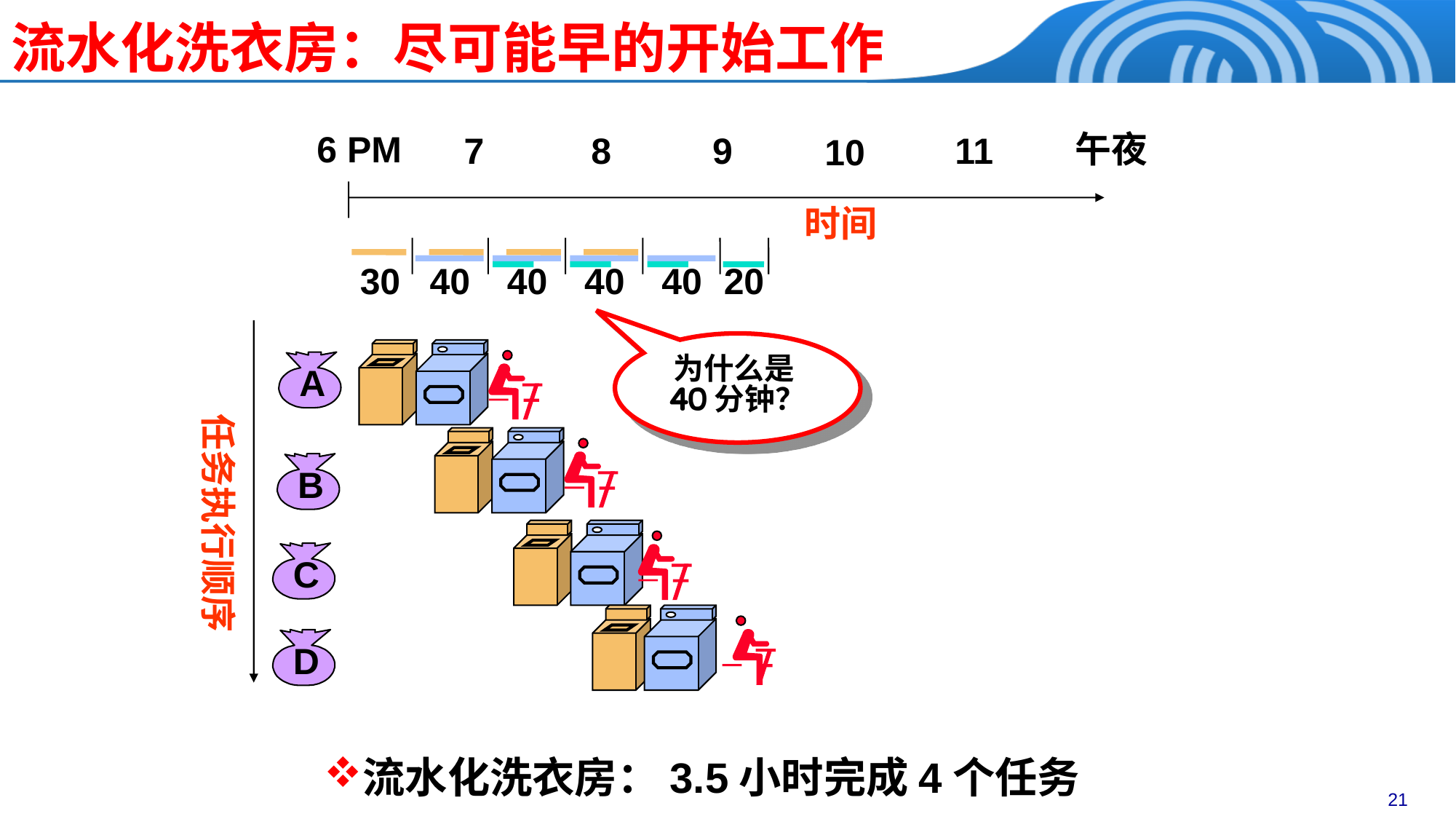

流水化洗衣房：尽可能早的开始工作
6 PM
午夜
7
8
9
11
10

时间

40

40

40

30
40
20

为什么是40分钟？

A
任务执行顺序

B

C

D
流水化洗衣房：3.5小时完成4个任务